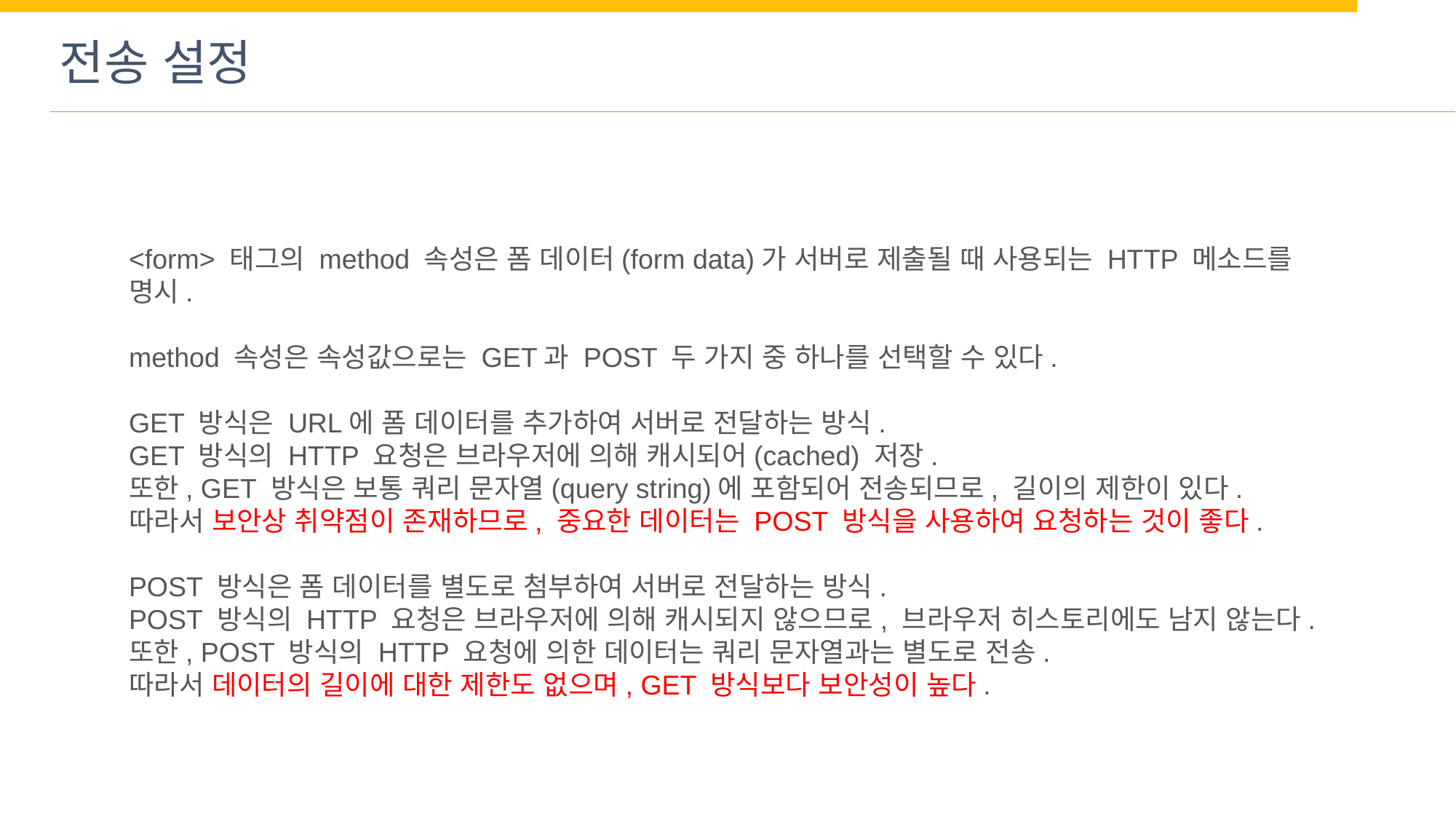

전송 설정
<form> 태그의 method 속성은 폼 데이터(form data)가 서버로 제출될 때 사용되는 HTTP 메소드를 명시.

method 속성은 속성값으로는 GET과 POST 두 가지 중 하나를 선택할 수 있다.

GET 방식은 URL에 폼 데이터를 추가하여 서버로 전달하는 방식.
GET 방식의 HTTP 요청은 브라우저에 의해 캐시되어(cached) 저장.
또한, GET 방식은 보통 쿼리 문자열(query string)에 포함되어 전송되므로, 길이의 제한이 있다.
따라서 보안상 취약점이 존재하므로, 중요한 데이터는 POST 방식을 사용하여 요청하는 것이 좋다.

POST 방식은 폼 데이터를 별도로 첨부하여 서버로 전달하는 방식.
POST 방식의 HTTP 요청은 브라우저에 의해 캐시되지 않으므로, 브라우저 히스토리에도 남지 않는다.
또한, POST 방식의 HTTP 요청에 의한 데이터는 쿼리 문자열과는 별도로 전송.
따라서 데이터의 길이에 대한 제한도 없으며, GET 방식보다 보안성이 높다.